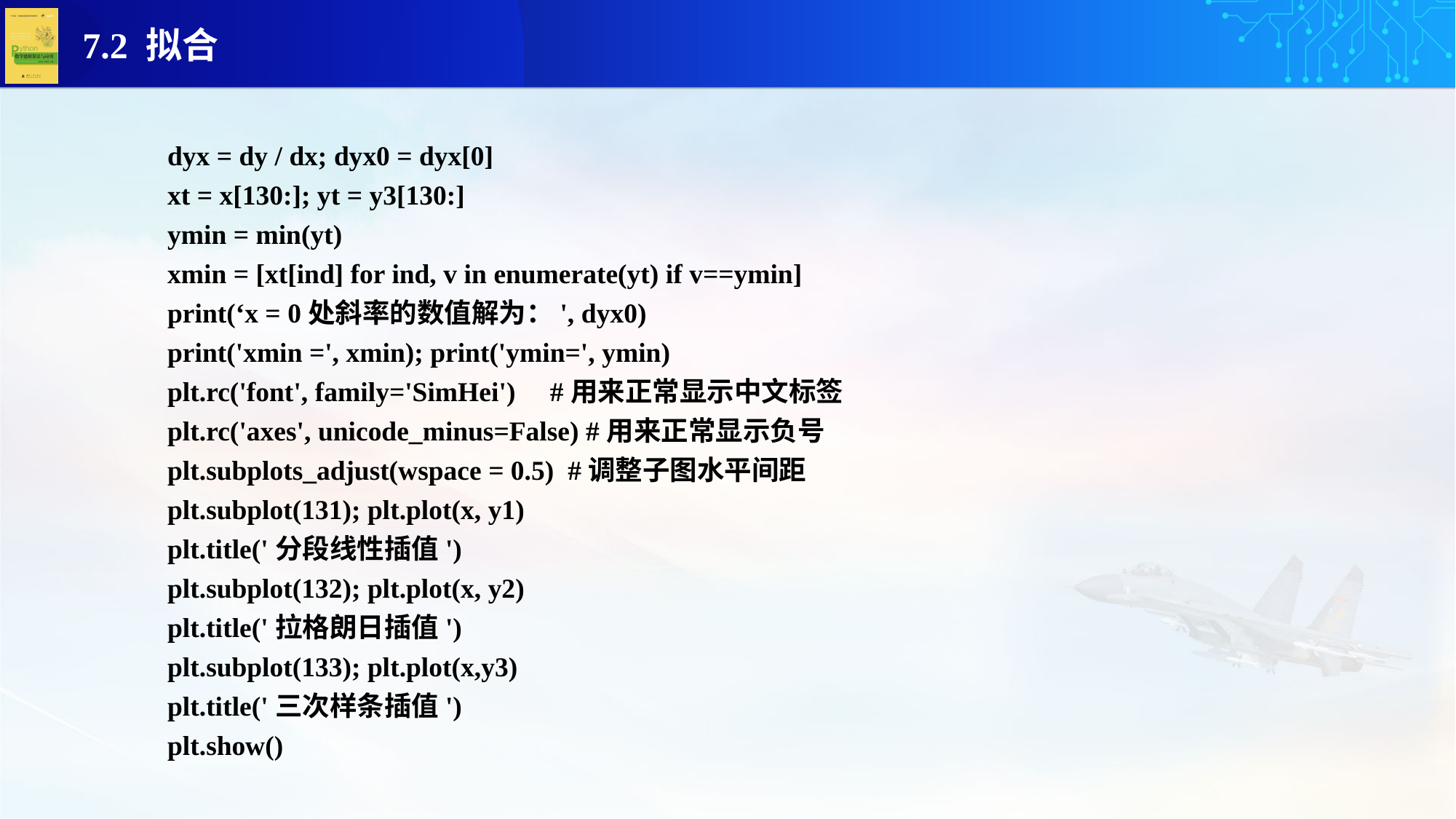

dyx = dy / dx; dyx0 = dyx[0]
xt = x[130:]; yt = y3[130:]
ymin = min(yt)
xmin = [xt[ind] for ind, v in enumerate(yt) if v==ymin]
print(‘x = 0处斜率的数值解为：', dyx0)
print('xmin =', xmin); print('ymin=', ymin)
plt.rc('font', family='SimHei')     #用来正常显示中文标签
plt.rc('axes', unicode_minus=False) #用来正常显示负号
plt.subplots_adjust(wspace = 0.5)  #调整子图水平间距
plt.subplot(131); plt.plot(x, y1)
plt.title('分段线性插值')
plt.subplot(132); plt.plot(x, y2)
plt.title('拉格朗日插值')
plt.subplot(133); plt.plot(x,y3)
plt.title('三次样条插值')
plt.show()